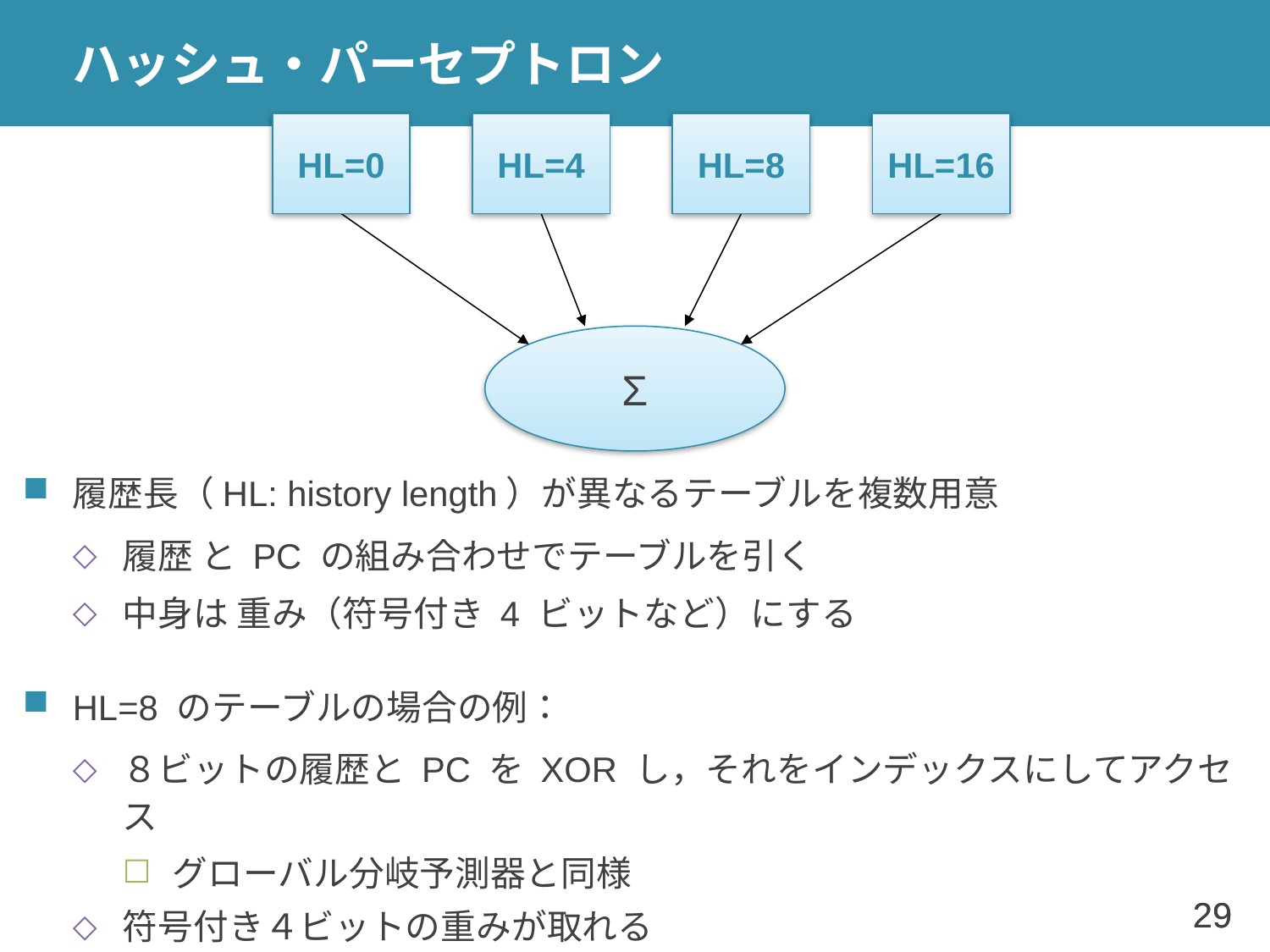

# ハッシュ・パーセプトロン
HL=0
HL=4
HL=8
HL=16
Σ
履歴長（HL: history length）が異なるテーブルを複数用意
履歴 と PC の組み合わせでテーブルを引く
中身は 重み（符号付き 4 ビットなど）にする
HL=8 のテーブルの場合の例：
８ビットの履歴と PC を XOR し，それをインデックスにしてアクセス
グローバル分岐予測器と同様
符号付き４ビットの重みが取れる